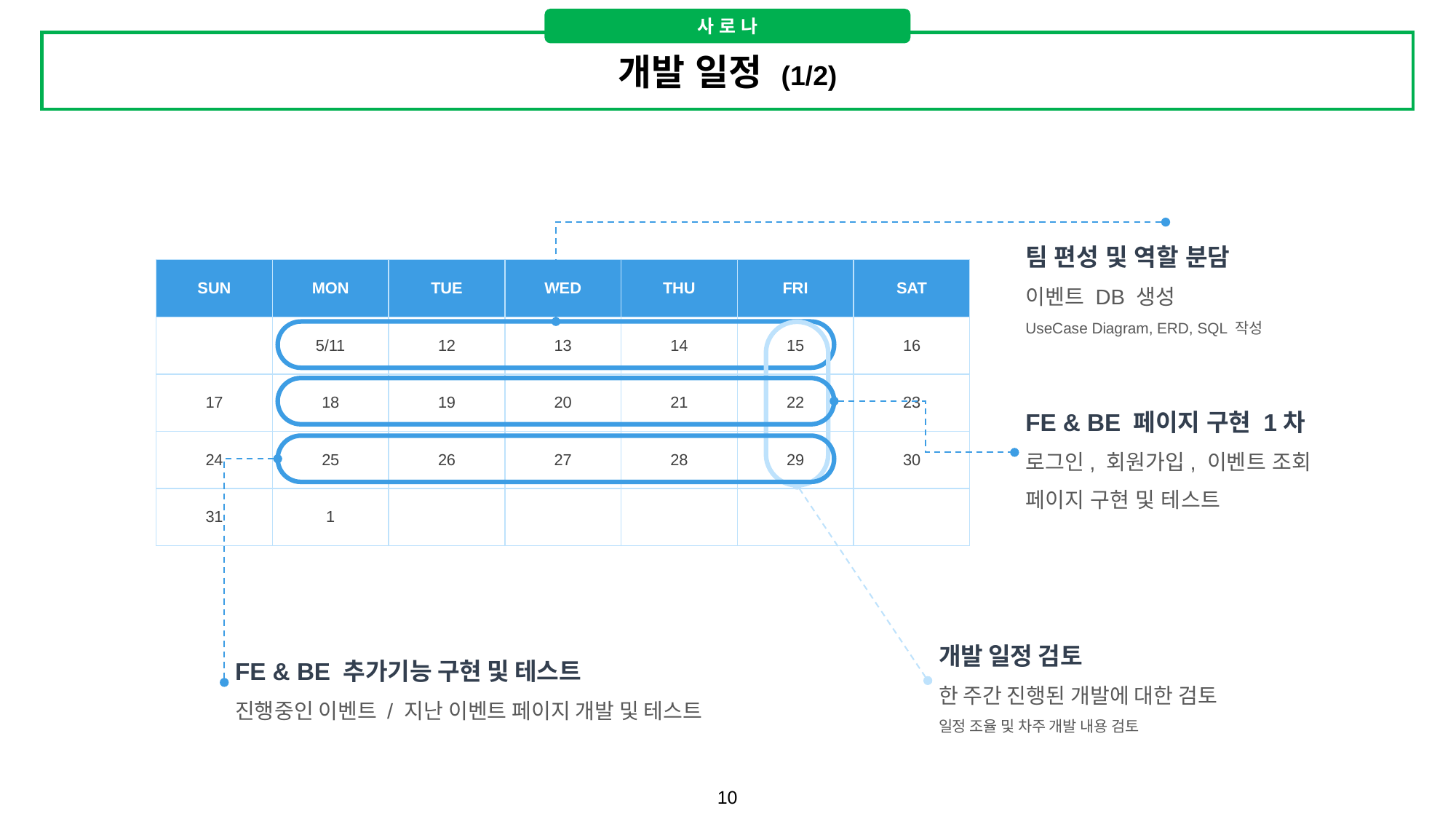

사 로 나
개발 일정 (1/2)
팀 편성 및 역할 분담
이벤트 DB 생성
UseCase Diagram, ERD, SQL 작성

| SUN | MON | TUE | WED | THU | FRI | SAT |
| --- | --- | --- | --- | --- | --- | --- |
|  | 5/11 | 12 | 13 | 14 | 15 | 16 |
| 17 | 18 | 19 | 20 | 21 | 22 | 23 |
| 24 | 25 | 26 | 27 | 28 | 29 | 30 |
| 31 | 1 |  |  |  |  |  |

개발 일정 검토
한 주간 진행된 개발에 대한 검토
일정 조율 및 차주 개발 내용 검토

FE & BE 페이지 구현 1차
로그인, 회원가입, 이벤트 조회 페이지 구현 및 테스트

FE & BE 추가기능 구현 및 테스트
진행중인 이벤트 / 지난 이벤트 페이지 개발 및 테스트